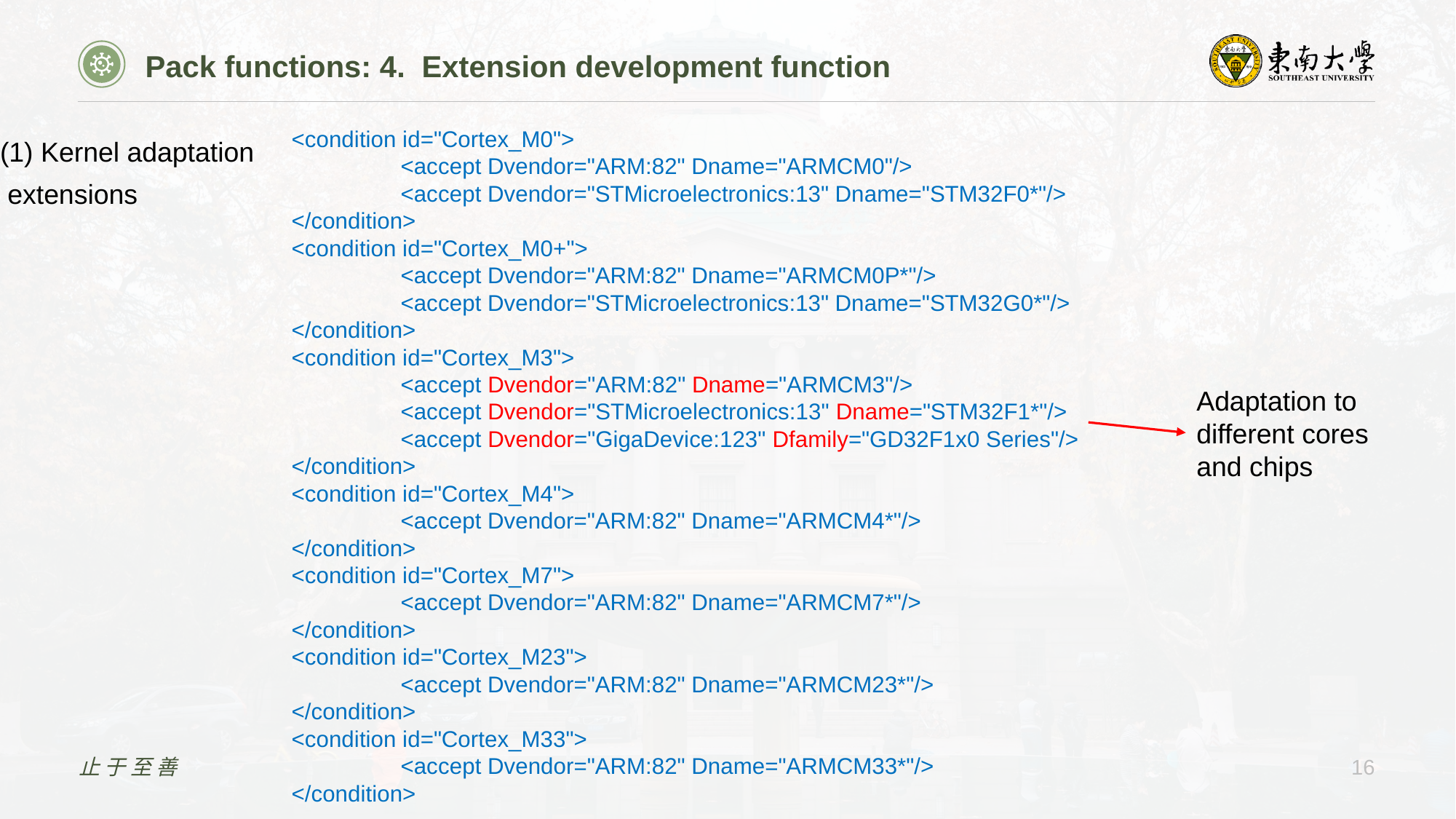

Pack functions: 4.  Extension development function
(1) Kernel adaptation
 extensions
<condition id="Cortex_M0">
	<accept Dvendor="ARM:82" Dname="ARMCM0"/>
	<accept Dvendor="STMicroelectronics:13" Dname="STM32F0*"/>
</condition>
<condition id="Cortex_M0+">
	<accept Dvendor="ARM:82" Dname="ARMCM0P*"/>
	<accept Dvendor="STMicroelectronics:13" Dname="STM32G0*"/>
</condition>
<condition id="Cortex_M3">
	<accept Dvendor="ARM:82" Dname="ARMCM3"/>
	<accept Dvendor="STMicroelectronics:13" Dname="STM32F1*"/>
	<accept Dvendor="GigaDevice:123" Dfamily="GD32F1x0 Series"/>
</condition>
<condition id="Cortex_M4">
	<accept Dvendor="ARM:82" Dname="ARMCM4*"/>
</condition>
<condition id="Cortex_M7">
	<accept Dvendor="ARM:82" Dname="ARMCM7*"/>
</condition>
<condition id="Cortex_M23">
	<accept Dvendor="ARM:82" Dname="ARMCM23*"/>
</condition>
<condition id="Cortex_M33">
	<accept Dvendor="ARM:82" Dname="ARMCM33*"/>
</condition>
Adaptation to different cores and chips
止于至善
16